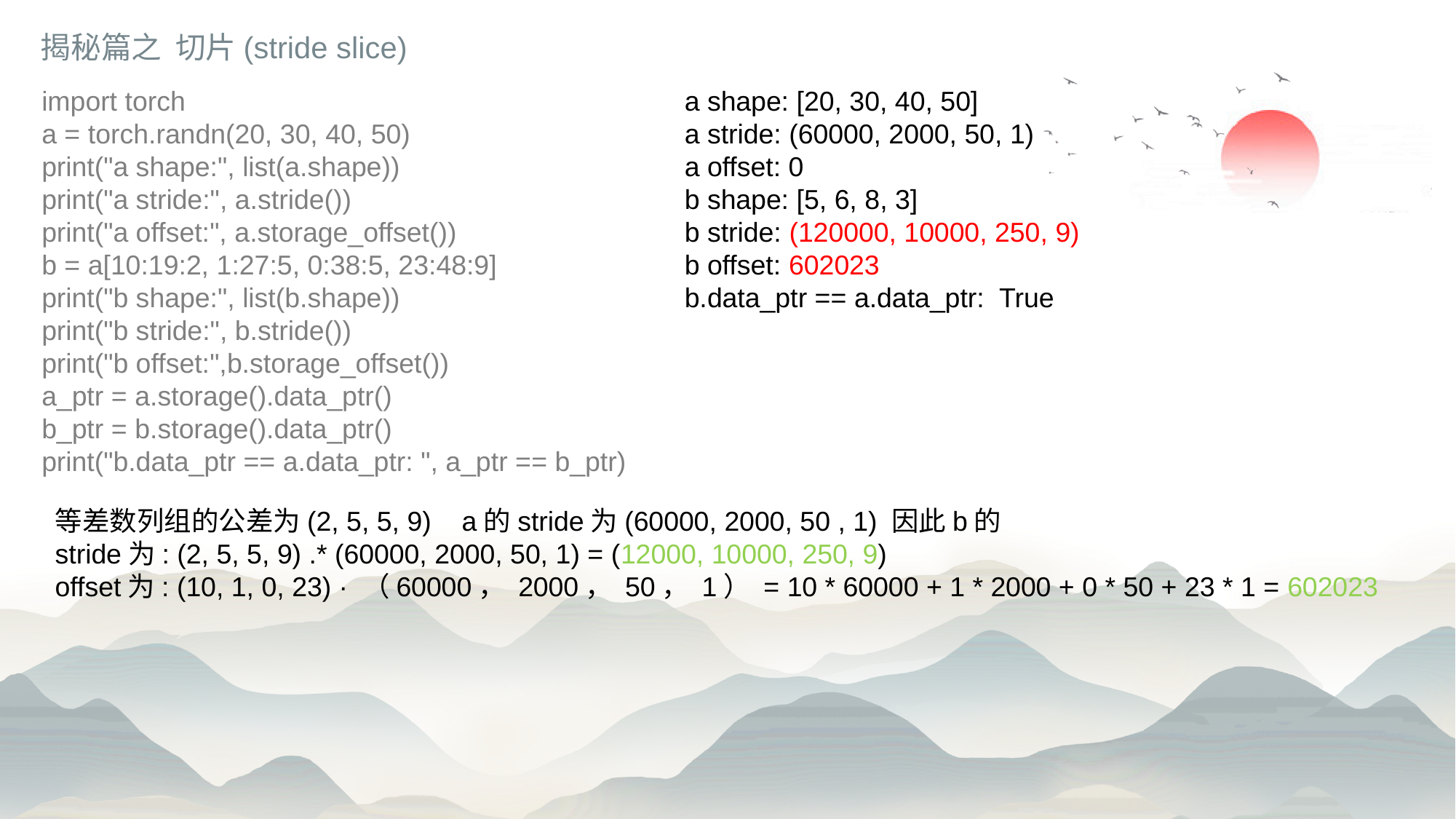

揭秘篇之  切片(stride slice)
import torch
a = torch.randn(20, 30, 40, 50)
print("a shape:", list(a.shape))
print("a stride:", a.stride())
print("a offset:", a.storage_offset())
b = a[10:19:2, 1:27:5, 0:38:5, 23:48:9]
print("b shape:", list(b.shape))
print("b stride:", b.stride())
print("b offset:",b.storage_offset())
a_ptr = a.storage().data_ptr()
b_ptr = b.storage().data_ptr()
print("b.data_ptr == a.data_ptr: ", a_ptr == b_ptr)
a shape: [20, 30, 40, 50]
a stride: (60000, 2000, 50, 1)
a offset: 0
b shape: [5, 6, 8, 3]
b stride: (120000, 10000, 250, 9)
b offset: 602023
b.data_ptr == a.data_ptr:  True

等差数列组的公差为(2, 5, 5, 9)    a的stride为(60000, 2000, 50 , 1) 因此b的
stride为: (2, 5, 5, 9) .* (60000, 2000, 50, 1) = (12000, 10000, 250, 9)
offset为: (10, 1, 0, 23) · （60000， 2000， 50， 1） = 10 * 60000 + 1 * 2000 + 0 * 50 + 23 * 1 = 602023